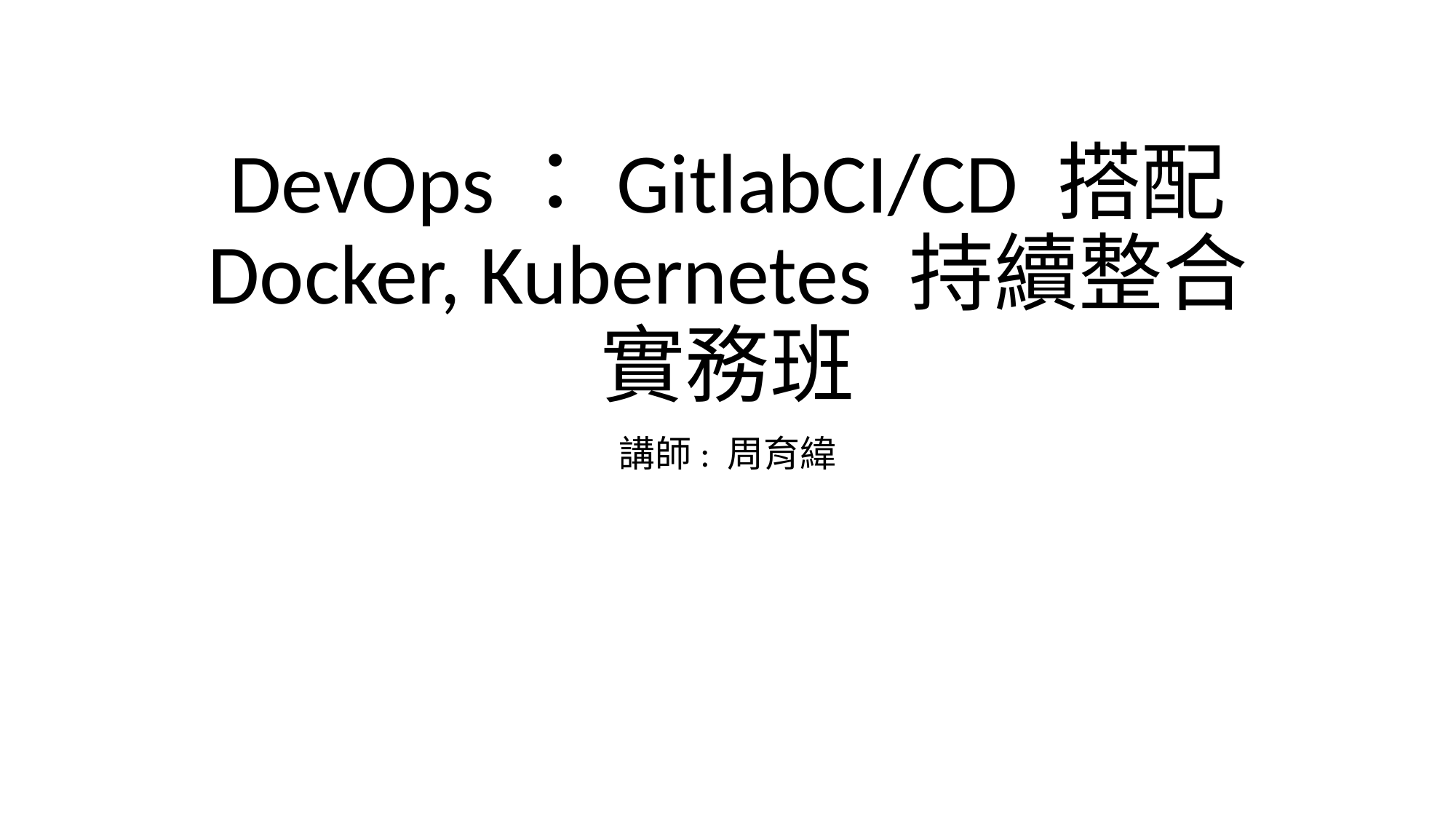

# DevOps：GitlabCI/CD 搭配 Docker, Kubernetes 持續整合實務班
講師: 周育緯